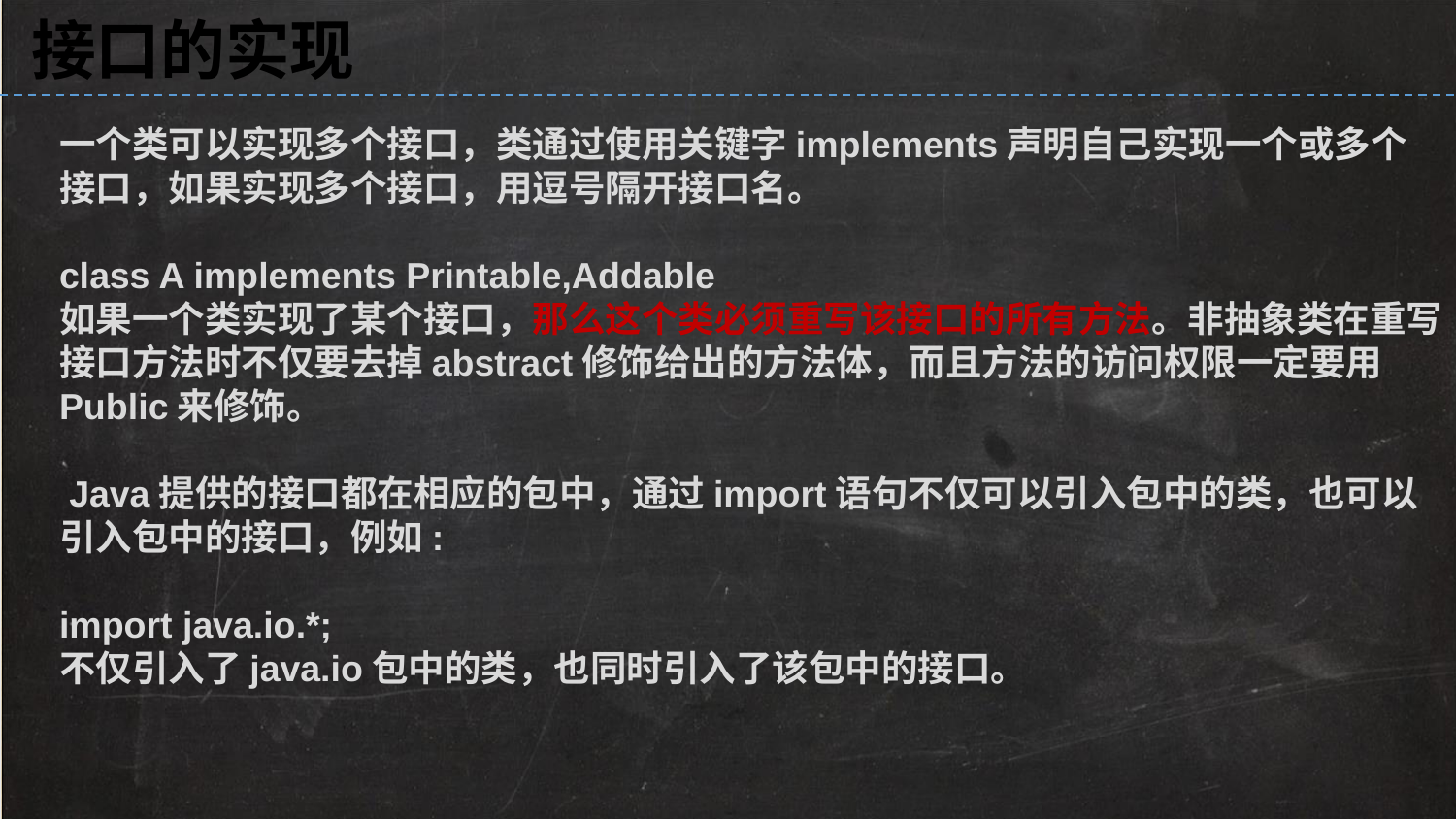

接口的实现
一个类可以实现多个接口，类通过使用关键字implements声明自己实现一个或多个
接口，如果实现多个接口，用逗号隔开接口名。

class A implements Printable,Addable
如果一个类实现了某个接口，那么这个类必须重写该接口的所有方法。非抽象类在重写
接口方法时不仅要去掉abstract修饰给出的方法体，而且方法的访问权限一定要用
Public来修饰。

 Java提供的接口都在相应的包中，通过import语句不仅可以引入包中的类，也可以
引入包中的接口，例如:

import java.io.*;
不仅引入了java.io包中的类，也同时引入了该包中的接口。